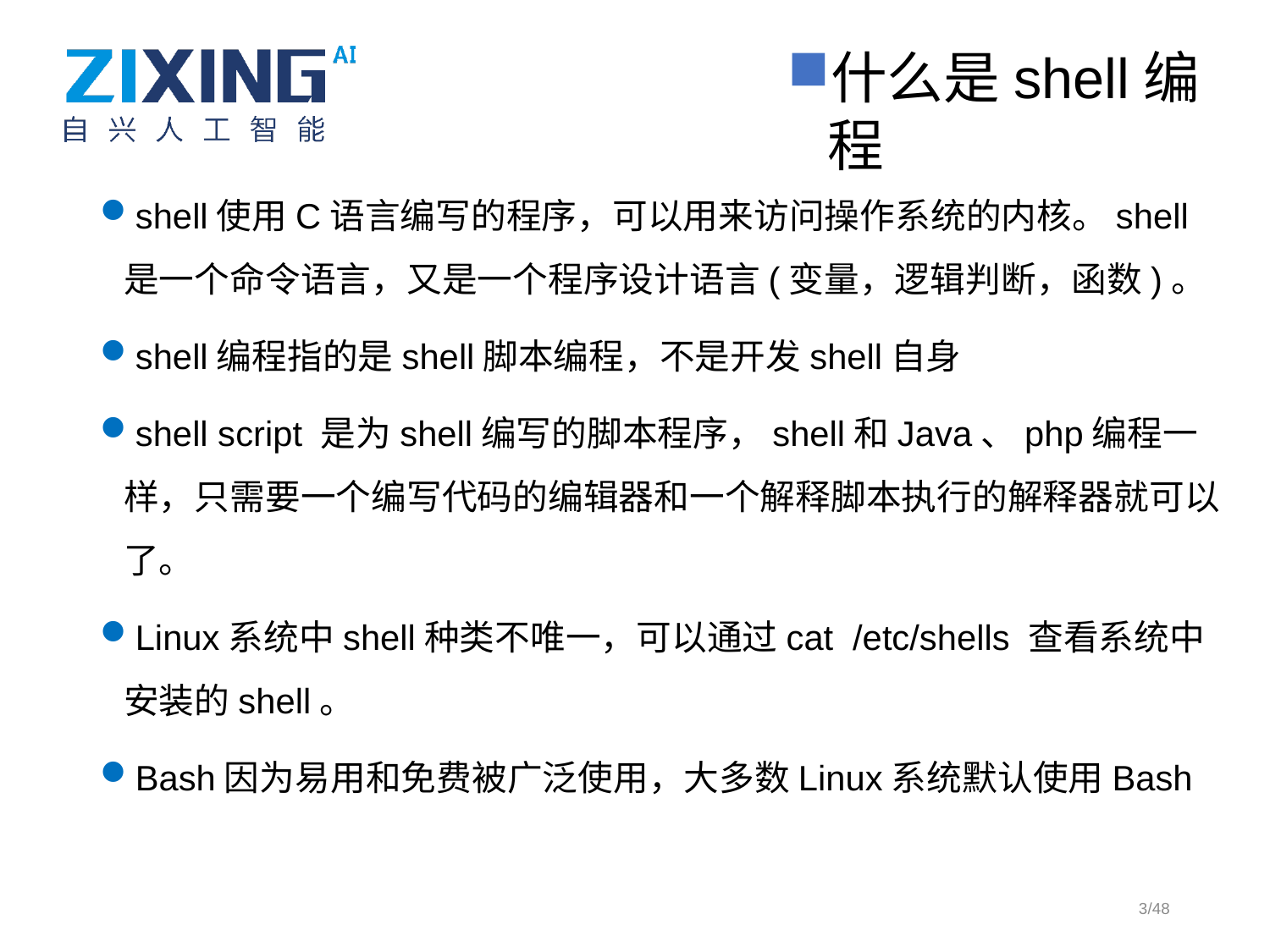

什么是shell编程
shell使用C语言编写的程序，可以用来访问操作系统的内核。shell是一个命令语言，又是一个程序设计语言(变量，逻辑判断，函数)。
shell编程指的是shell脚本编程，不是开发shell自身
shell script 是为shell编写的脚本程序，shell和Java、php编程一样，只需要一个编写代码的编辑器和一个解释脚本执行的解释器就可以了。
Linux系统中shell种类不唯一，可以通过cat  /etc/shells 查看系统中安装的shell。
Bash因为易用和免费被广泛使用，大多数Linux系统默认使用Bash
3/48